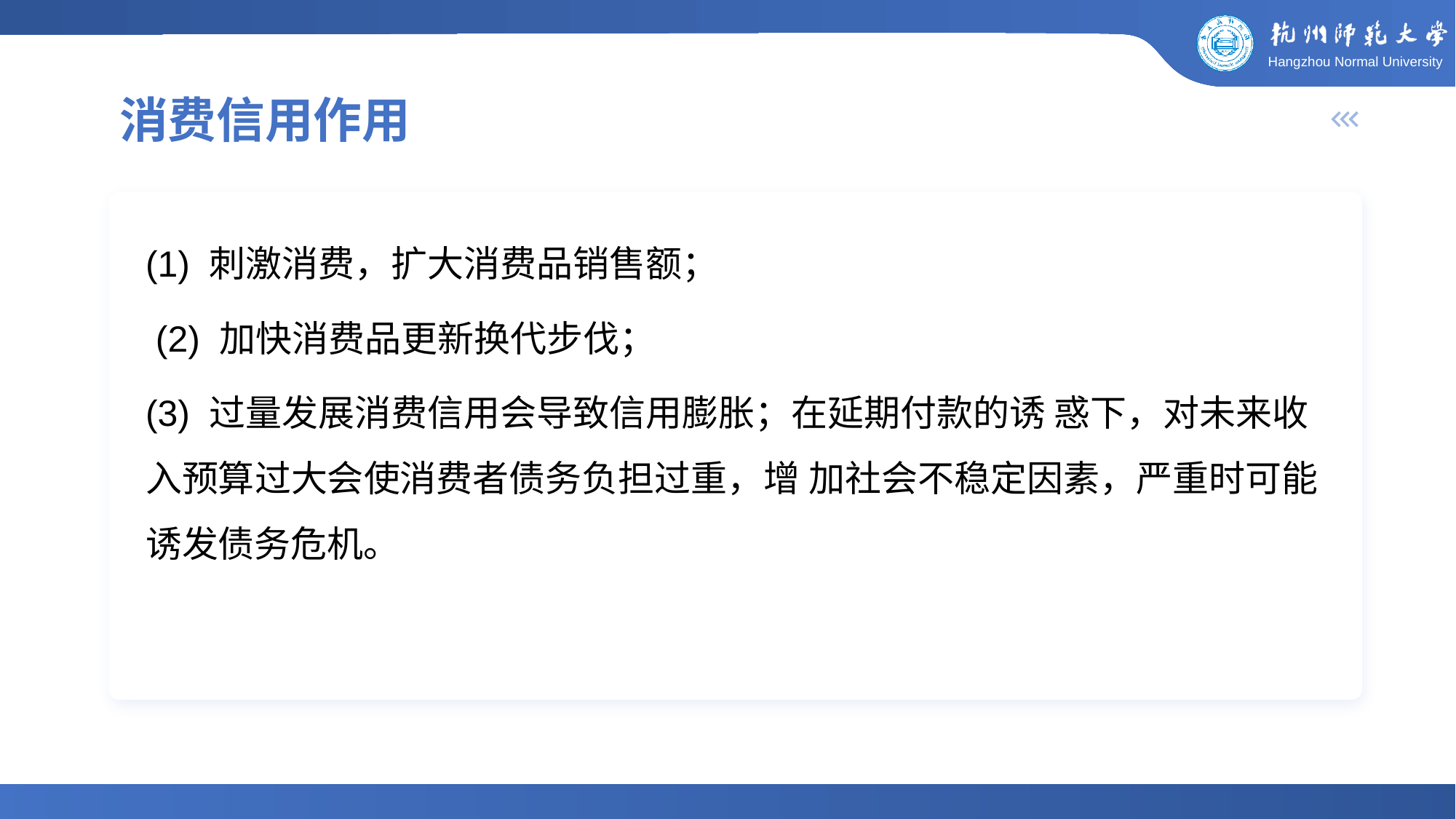

消费信用作用

(1) 刺激消费，扩大消费品销售额；
 (2) 加快消费品更新换代步伐；
(3) 过量发展消费信用会导致信用膨胀；在延期付款的诱 惑下，对未来收入预算过大会使消费者债务负担过重，增 加社会不稳定因素，严重时可能诱发债务危机。